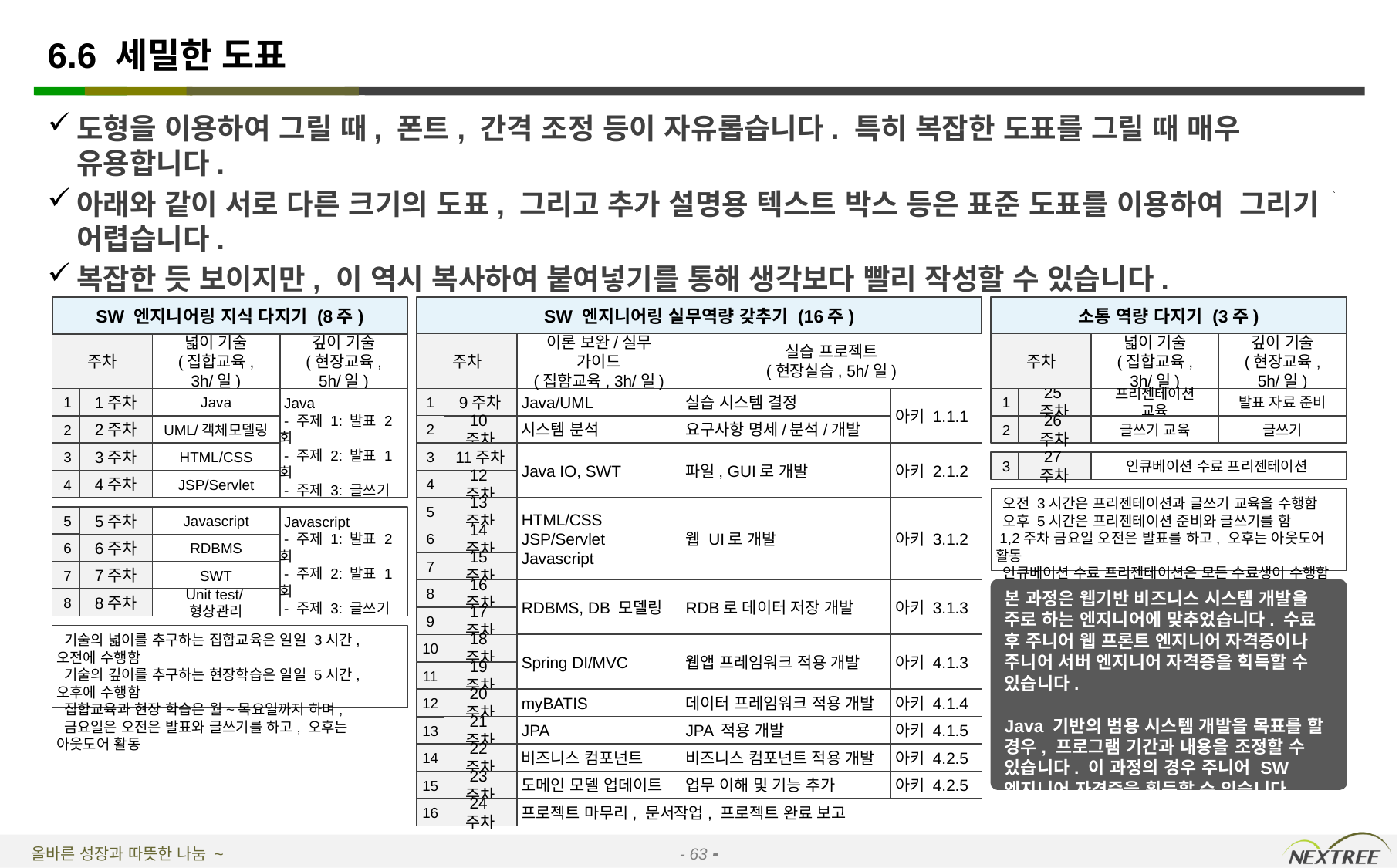

# 6.6 세밀한 도표
도형을 이용하여 그릴 때, 폰트, 간격 조정 등이 자유롭습니다. 특히 복잡한 도표를 그릴 때 매우 유용합니다.
아래와 같이 서로 다른 크기의 도표, 그리고 추가 설명용 텍스트 박스 등은 표준 도표를 이용하여  그리기 어렵습니다.
복잡한 듯 보이지만, 이 역시 복사하여 붙여넣기를 통해 생각보다 빨리 작성할 수 있습니다.
SW 엔지니어링 실무역량 갖추기 (16주)
SW 엔지니어링 지식 다지기 (8주)
소통 역량 다지기 (3주)
주차
넓이 기술
(집합교육, 3h/일)
깊이 기술
(현장교육, 5h/일)
주차
이론 보완/실무 가이드
(집함교육, 3h/일)
실습 프로젝트
(현장실습, 5h/일)
주차
넓이 기술
(집합교육, 3h/일)
깊이 기술
(현장교육, 5h/일)
1주차
Java
 Java
 - 주제 1: 발표 2회
 - 주제 2: 발표 1회
 - 주제 3: 글쓰기
1
9주차
Java/UML
실습 시스템 결정
아키 1.1.1
25주차
프리젠테이션 교육
발표 자료 준비
1
1
2
2
2주차
UML/객체모델링
10주차
시스템 분석
요구사항 명세/분석/개발
2
26주차
글쓰기 교육
글쓰기
3
3주차
HTML/CSS
3
11주차
Java IO, SWT
파일, GUI로 개발
아키 2.1.2
3
27주차
인큐베이션 수료 프리젠테이션
4
4
4주차
JSP/Servlet
12주차
 오전 3시간은 프리젠테이션과 글쓰기 교육을 수행함
 오후 5시간은 프리젠테이션 준비와 글쓰기를 함
 1,2주차 금요일 오전은 발표를 하고, 오후는 아웃도어 활동
 인큐베이션 수료 프리젠테이션은 모든 수료생이 수행함
5
13주차
HTML/CSS
JSP/Servlet
Javascript
웹 UI로 개발
아키 3.1.2
5
5주차
Javascript
 Javascript
 - 주제 1: 발표 2회
 - 주제 2: 발표 1회
 - 주제 3: 글쓰기

6
14주차
6
6주차
RDBMS
7
15주차
7
7주차
SWT
8
16주차
RDBMS, DB 모델링
RDB로 데이터 저장 개발
아키 3.1.3
본 과정은 웹기반 비즈니스 시스템 개발을 주로 하는 엔지니어에 맞추었습니다. 수료 후 주니어 웹 프론트 엔지니어 자격증이나 주니어 서버 엔지니어 자격증을 힉득할 수 있습니다.

Java 기반의 범용 시스템 개발을 목표를 할 경우, 프로그램 기간과 내용을 조정할 수 있습니다. 이 과정의 경우 주니어 SW 엔지니어 자격증을 획득할 수 있습니다.
8
8주차
Unit test/형상관리
9
17주차
 기술의 넓이를 추구하는 집합교육은 일일 3시간, 오전에 수행함
 기술의 깊이를 추구하는 현장학습은 일일 5시간, 오후에 수행함
 집합교육과 현장 학습은 월~목요일까지 하며,
 금요일은 오전은 발표와 글쓰기를 하고, 오후는 아웃도어 활동
10
18주차
Spring DI/MVC
웹앱 프레임워크 적용 개발
아키 4.1.3
19주차
11
12
20주차
myBATIS
데이터 프레임워크 적용 개발
아키 4.1.4
21주차
JPA
JPA 적용 개발
아키 4.1.5
13
14
22주차
비즈니스 컴포넌트
비즈니스 컴포넌트 적용 개발
아키 4.2.5
23주차
도메인 모델 업데이트
업무 이해 및 기능 추가
아키 4.2.5
15
16
24주차
프로젝트 마무리, 문서작업, 프로젝트 완료 보고